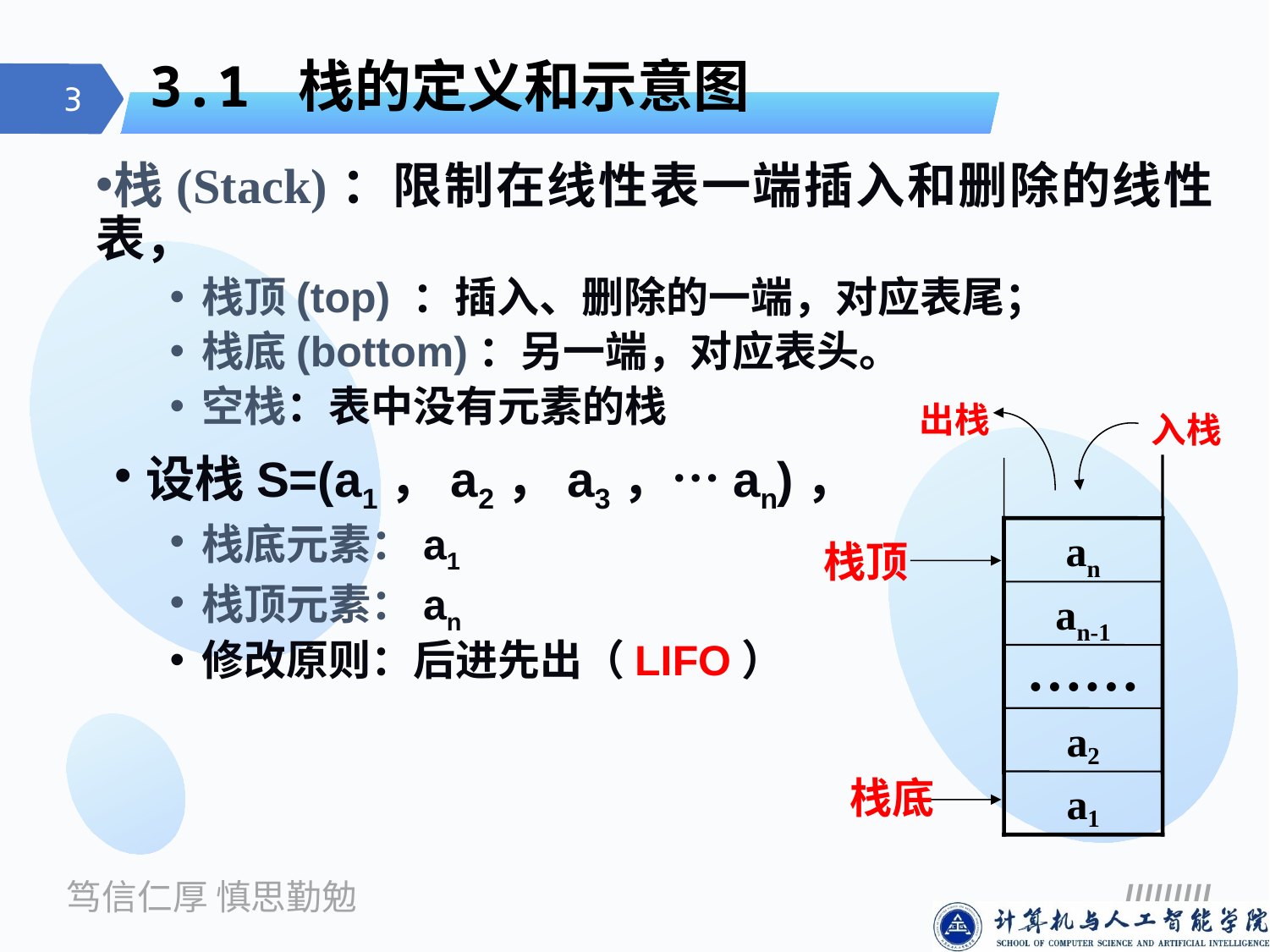

# 3.1 栈的定义和示意图
栈(Stack)：限制在线性表一端插入和删除的线性表，
栈顶(top) ：插入、删除的一端，对应表尾；
栈底(bottom)：另一端，对应表头。
空栈：表中没有元素的栈
设栈S=(a1，a2，a3，…an)，
栈底元素：a1
栈顶元素：an
修改原则：后进先出（LIFO）

出栈
入栈

an

栈顶

an-1

……

a2

 栈底
a1